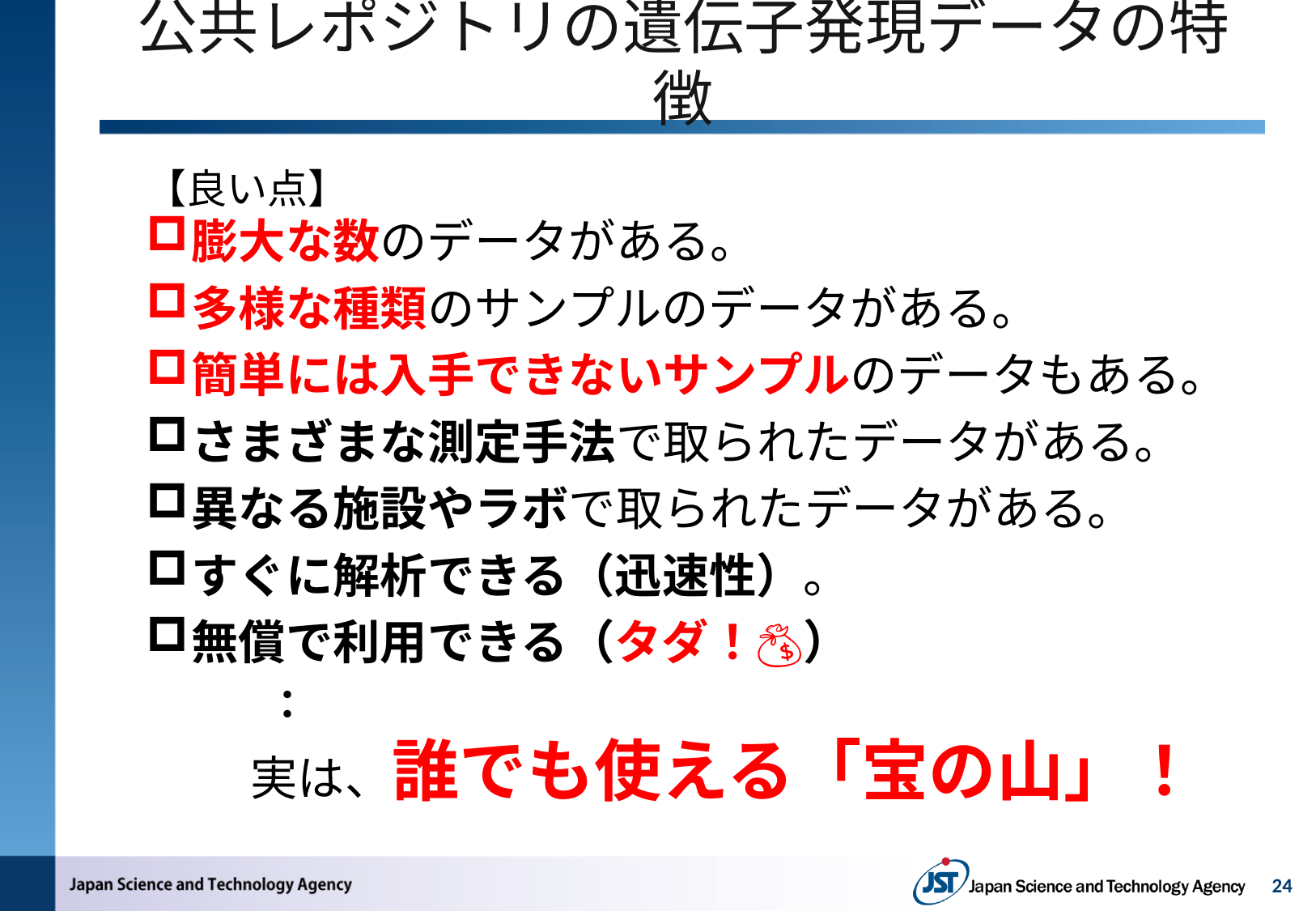

# 公共レポジトリの遺伝子発現データの特徴
【良い点】
膨大な数のデータがある。
多様な種類のサンプルのデータがある。
簡単には入手できないサンプルのデータもある。
さまざまな測定手法で取られたデータがある。
異なる施設やラボで取られたデータがある。
すぐに解析できる（迅速性）。
無償で利用できる（タダ！💰）
　　　：
実は、誰でも使える「宝の山」！
24